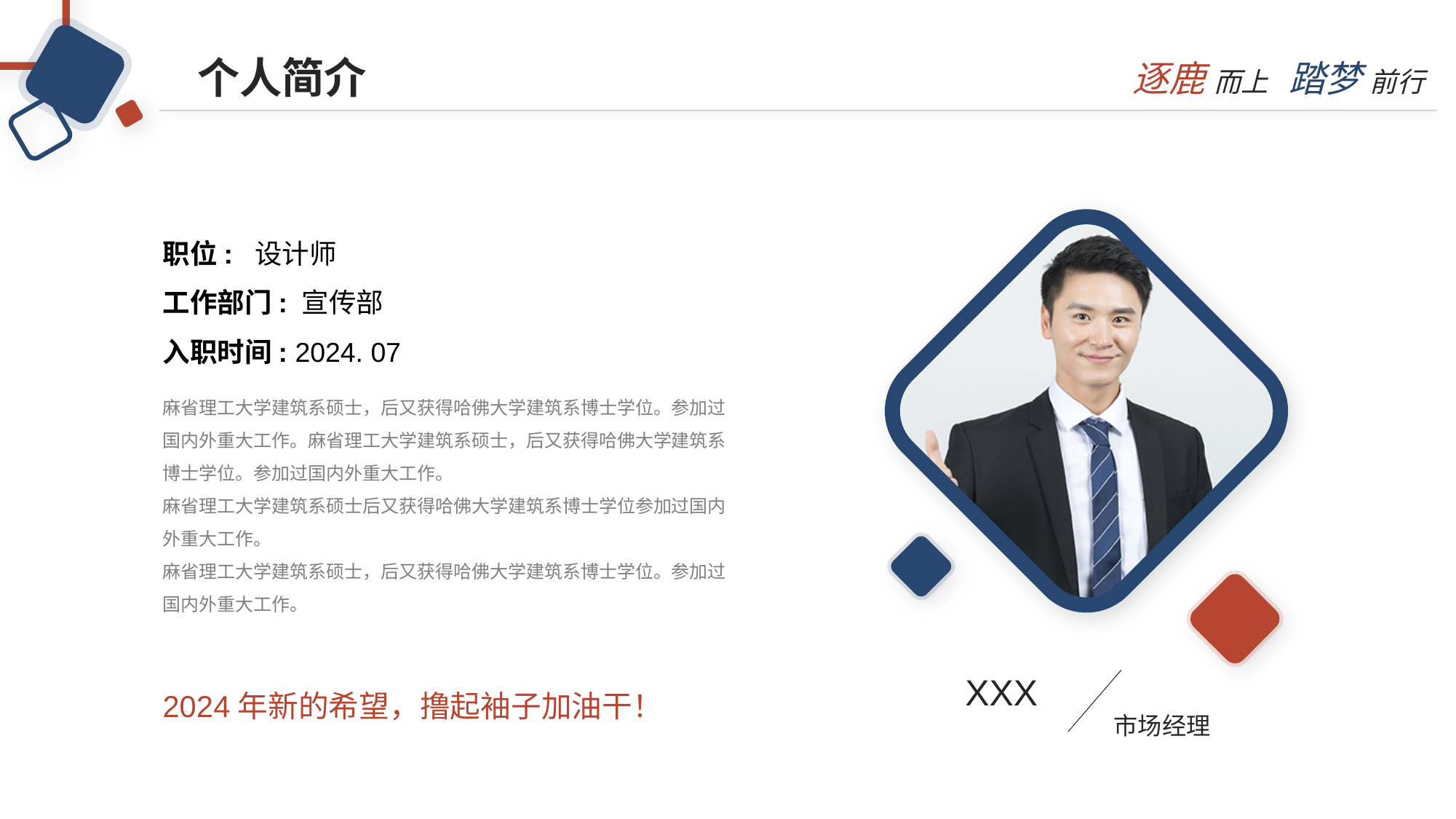

个人简介
职位:  设计师
工作部门: 宣传部
入职时间: 2024. 07
麻省理工大学建筑系硕士，后又获得哈佛大学建筑系博士学位。参加过国内外重大工作。麻省理工大学建筑系硕士，后又获得哈佛大学建筑系博士学位。参加过国内外重大工作。
麻省理工大学建筑系硕士后又获得哈佛大学建筑系博士学位参加过国内外重大工作。
麻省理工大学建筑系硕士，后又获得哈佛大学建筑系博士学位。参加过国内外重大工作。

2024年新的希望，撸起袖子加油干！

XXX
市场经理